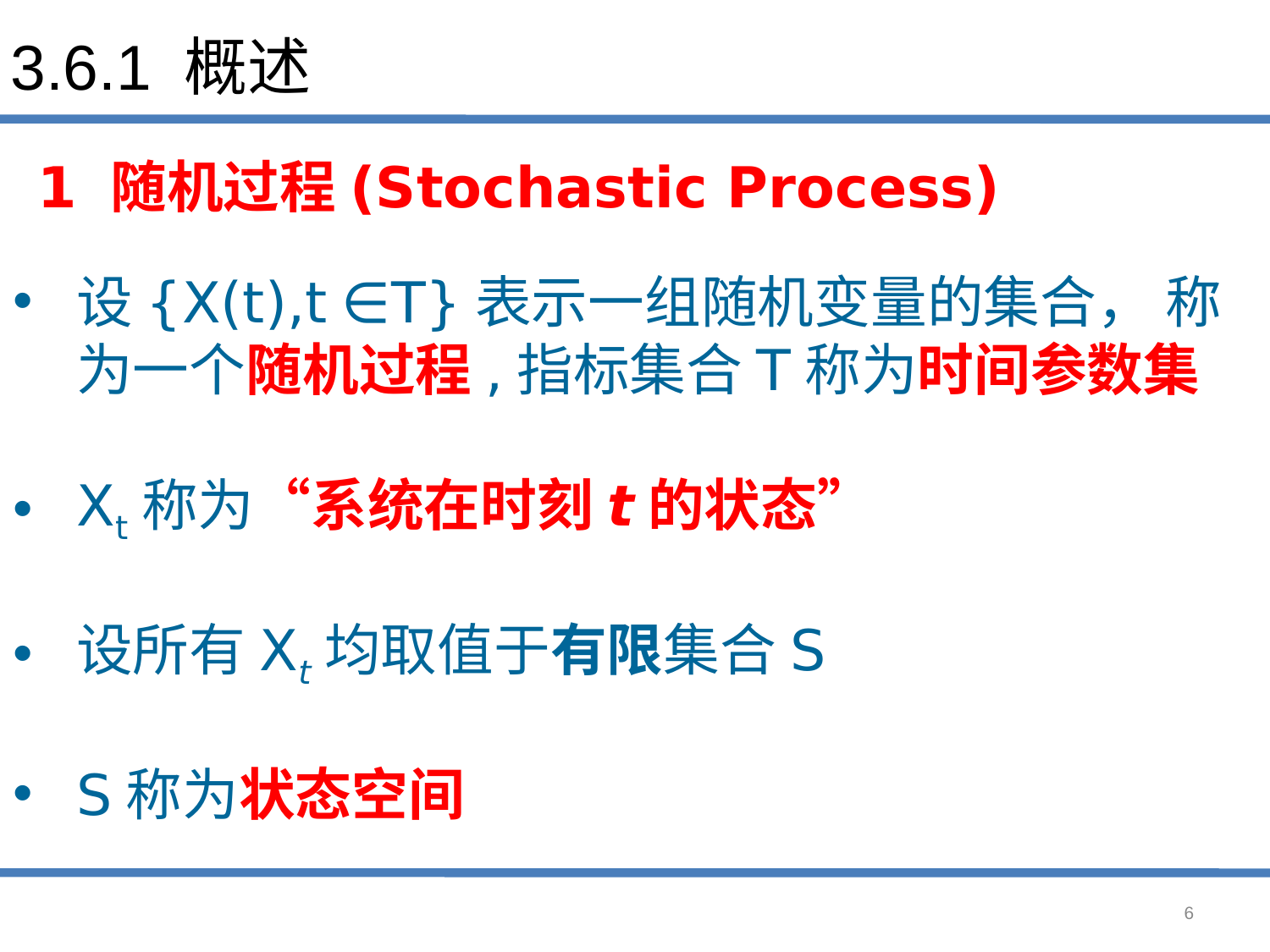

# 3.6.1 概述
1 随机过程(Stochastic Process)
设{X(t),t ∈T}表示一组随机变量的集合， 称为一个随机过程,指标集合T称为时间参数集

Xt称为“系统在时刻t的状态”

设所有Xt均取值于有限集合S

S称为状态空间
6